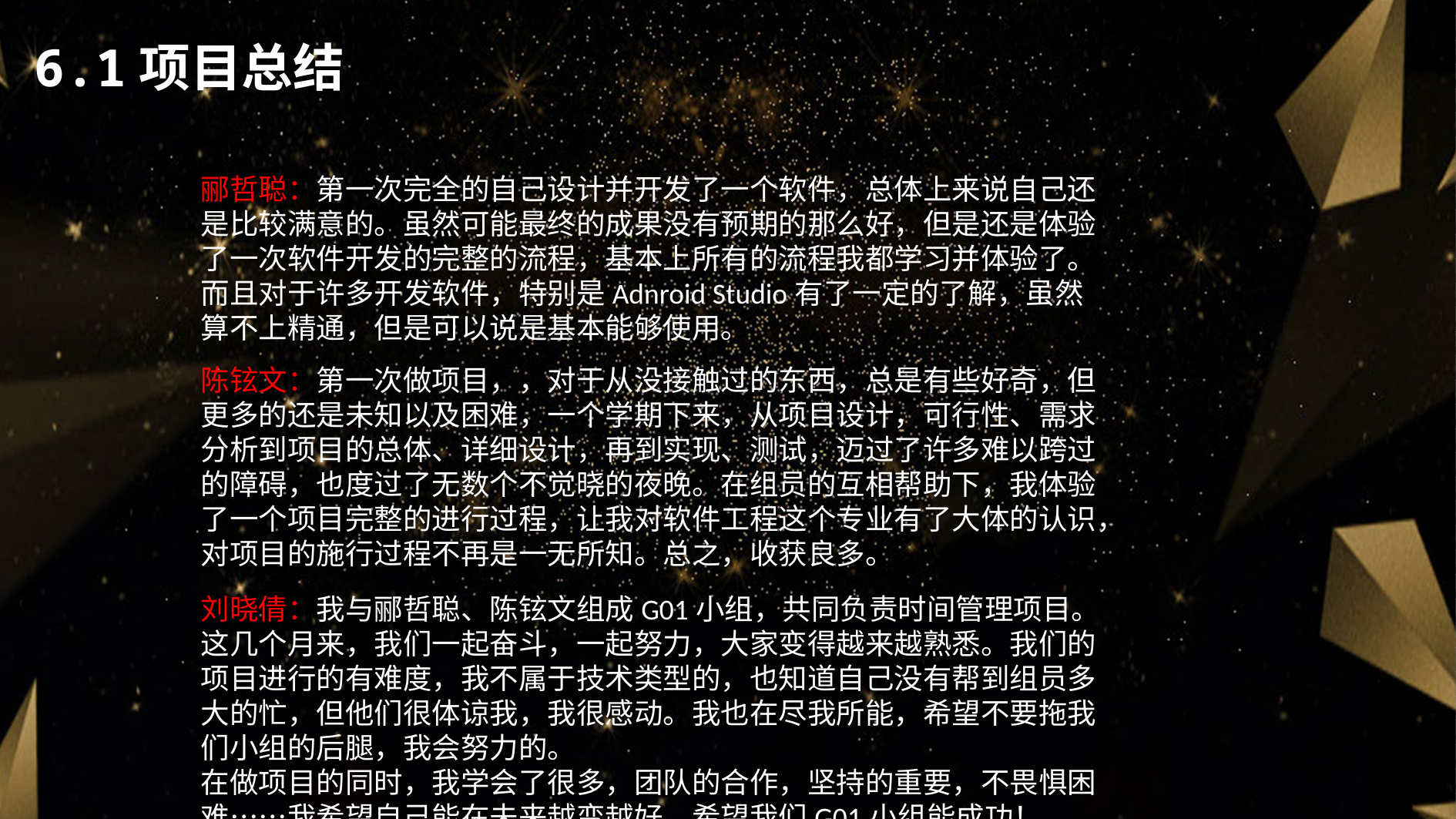

6.1项目总结

郦哲聪：第一次完全的自己设计并开发了一个软件，总体上来说自己还是比较满意的。虽然可能最终的成果没有预期的那么好，但是还是体验了一次软件开发的完整的流程，基本上所有的流程我都学习并体验了。而且对于许多开发软件，特别是Adnroid Studio有了一定的了解，虽然算不上精通，但是可以说是基本能够使用。
05
陈铉文：第一次做项目，，对于从没接触过的东西，总是有些好奇，但更多的还是未知以及困难，一个学期下来，从项目设计，可行性、需求分析到项目的总体、详细设计，再到实现、测试，迈过了许多难以跨过的障碍，也度过了无数个不觉晓的夜晚。在组员的互相帮助下，我体验了一个项目完整的进行过程，让我对软件工程这个专业有了大体的认识，对项目的施行过程不再是一无所知。总之，收获良多。
刘晓倩：我与郦哲聪、陈铉文组成G01小组，共同负责时间管理项目。这几个月来，我们一起奋斗，一起努力，大家变得越来越熟悉。我们的项目进行的有难度，我不属于技术类型的，也知道自己没有帮到组员多大的忙，但他们很体谅我，我很感动。我也在尽我所能，希望不要拖我们小组的后腿，我会努力的。
在做项目的同时，我学会了很多，团队的合作，坚持的重要，不畏惧困难……我希望自己能在未来越变越好，希望我们G01小组能成功！